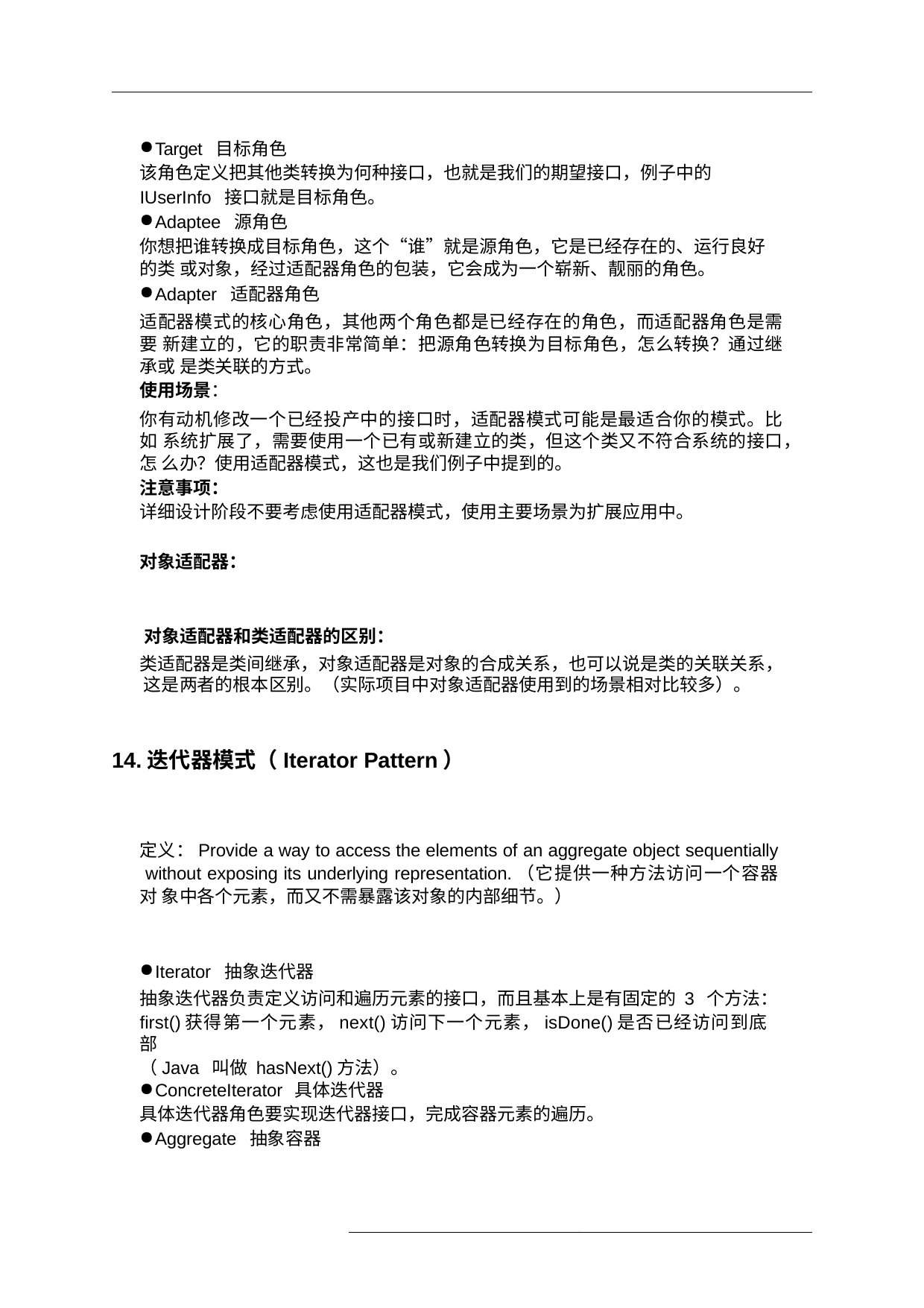

Target 目标角色
该角色定义把其他类转换为何种接口，也就是我们的期望接口，例子中的
IUserInfo 接口就是目标角色。
Adaptee 源角色
你想把谁转换成目标角色，这个“谁”就是源角色，它是已经存在的、运行良好的类 或对象，经过适配器角色的包装，它会成为一个崭新、靓丽的角色。
Adapter 适配器角色
适配器模式的核心角色，其他两个角色都是已经存在的角色，而适配器角色是需要 新建立的，它的职责非常简单：把源角色转换为目标角色，怎么转换？通过继承或 是类关联的方式。
使用场景：
你有动机修改一个已经投产中的接口时，适配器模式可能是最适合你的模式。比如 系统扩展了，需要使用一个已有或新建立的类，但这个类又不符合系统的接口，怎 么办？使用适配器模式，这也是我们例子中提到的。
注意事项：
详细设计阶段不要考虑使用适配器模式，使用主要场景为扩展应用中。

对象适配器：

对象适配器和类适配器的区别：
类适配器是类间继承，对象适配器是对象的合成关系，也可以说是类的关联关系， 这是两者的根本区别。（实际项目中对象适配器使用到的场景相对比较多）。

14.迭代器模式（Iterator Pattern）
定义：Provide a way to access the elements of an aggregate object sequentially  without exposing its underlying representation.（它提供一种方法访问一个容器对 象中各个元素，而又不需暴露该对象的内部细节。）

Iterator 抽象迭代器
抽象迭代器负责定义访问和遍历元素的接口，而且基本上是有固定的 3 个方法：
first()获得第一个元素，next()访问下一个元素，isDone()是否已经访问到底部
（Java 叫做 hasNext()方法）。
ConcreteIterator 具体迭代器
具体迭代器角色要实现迭代器接口，完成容器元素的遍历。
Aggregate 抽象容器